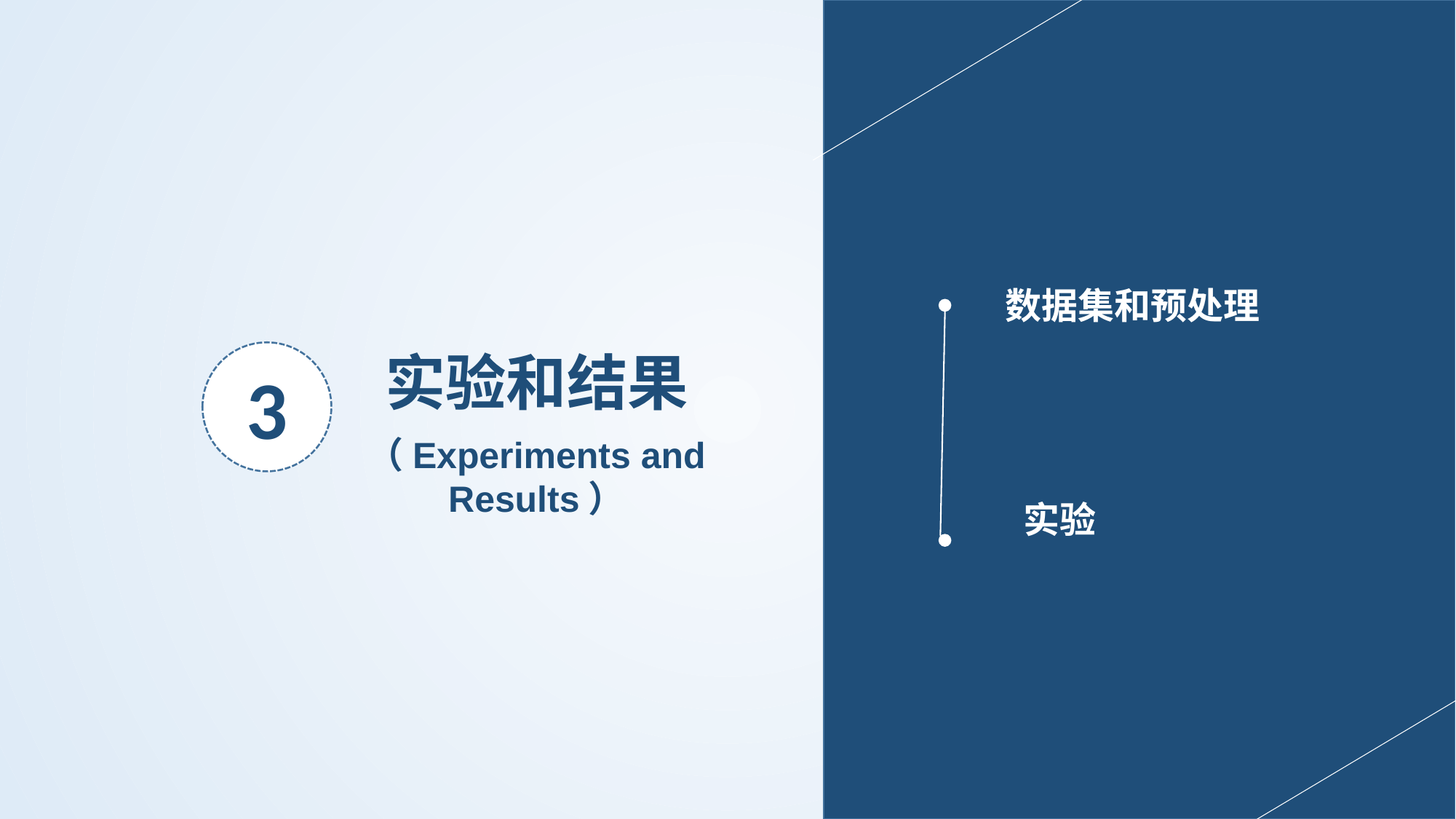

数据集和预处理

实验和结果
3
（Experiments and Results）
实验